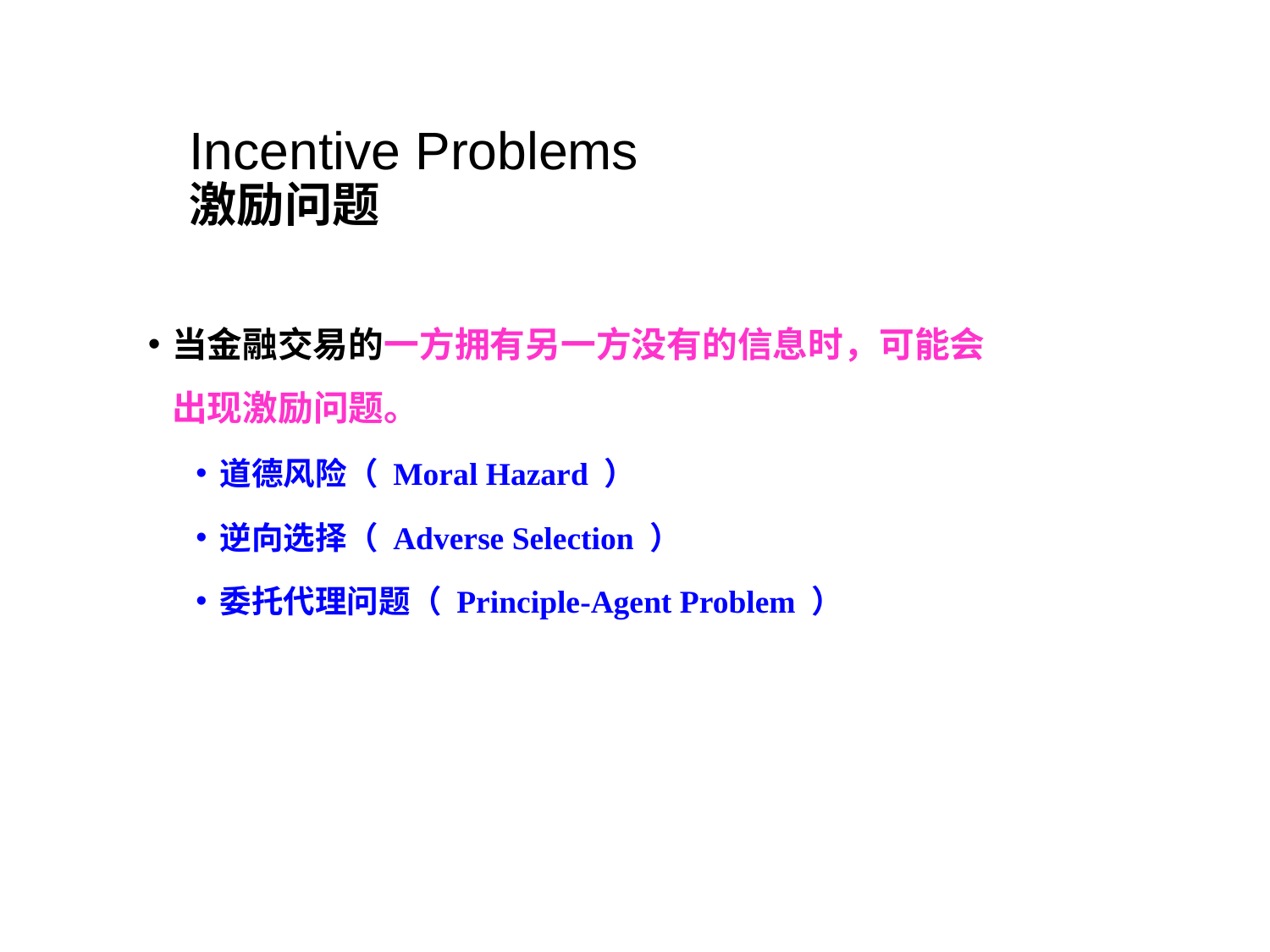

# Incentive Problems 激励问题
当金融交易的一方拥有另一方没有的信息时，可能会出现激励问题。
道德风险（ Moral Hazard ）
逆向选择（ Adverse Selection ）
委托代理问题（ Principle-Agent Problem ）